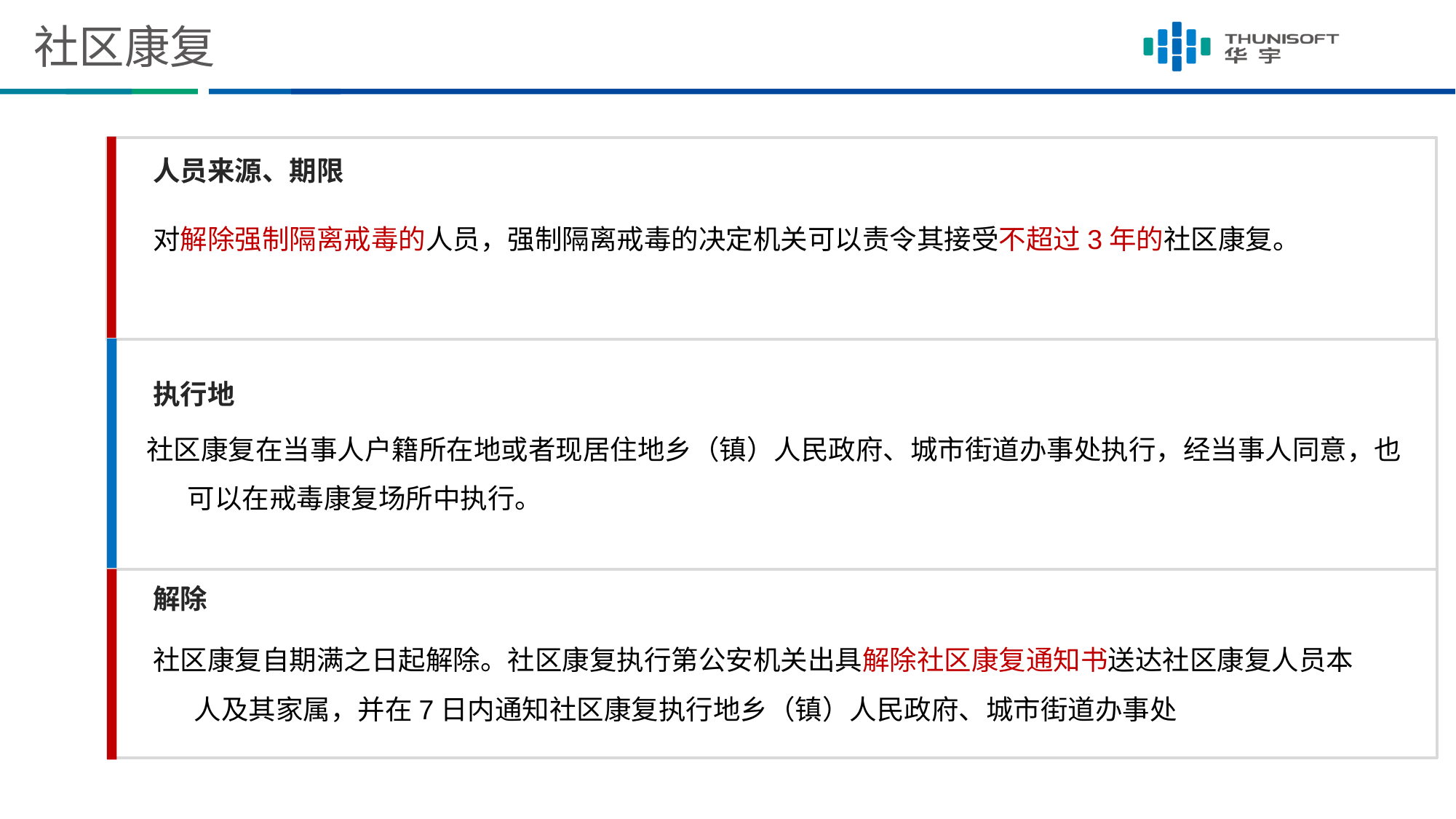

# 社区康复

人员来源、期限
对解除强制隔离戒毒的人员，强制隔离戒毒的决定机关可以责令其接受不超过3年的社区康复。

执行地
社区康复在当事人户籍所在地或者现居住地乡（镇）人民政府、城市街道办事处执行，经当事人同意，也可以在戒毒康复场所中执行。

解除
社区康复自期满之日起解除。社区康复执行第公安机关出具解除社区康复通知书送达社区康复人员本人及其家属，并在7日内通知社区康复执行地乡（镇）人民政府、城市街道办事处